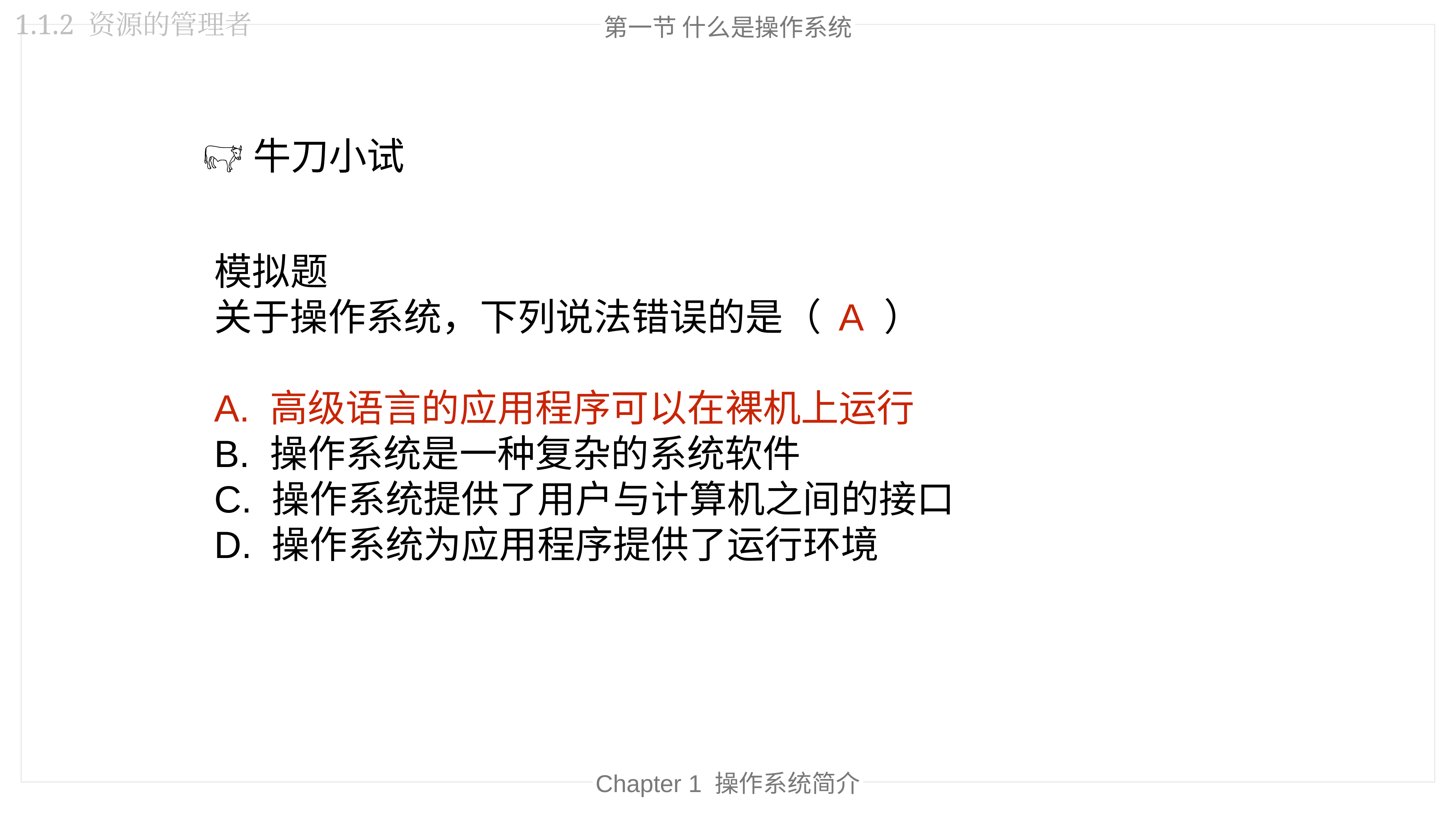

1.1.2 资源的管理者
第一节 什么是操作系统
🐂牛刀小试
模拟题
关于操作系统，下列说法错误的是（ A ）

A. 高级语言的应用程序可以在裸机上运行
B. 操作系统是一种复杂的系统软件
C. 操作系统提供了用户与计算机之间的接口
D. 操作系统为应用程序提供了运行环境
Chapter 1 操作系统简介